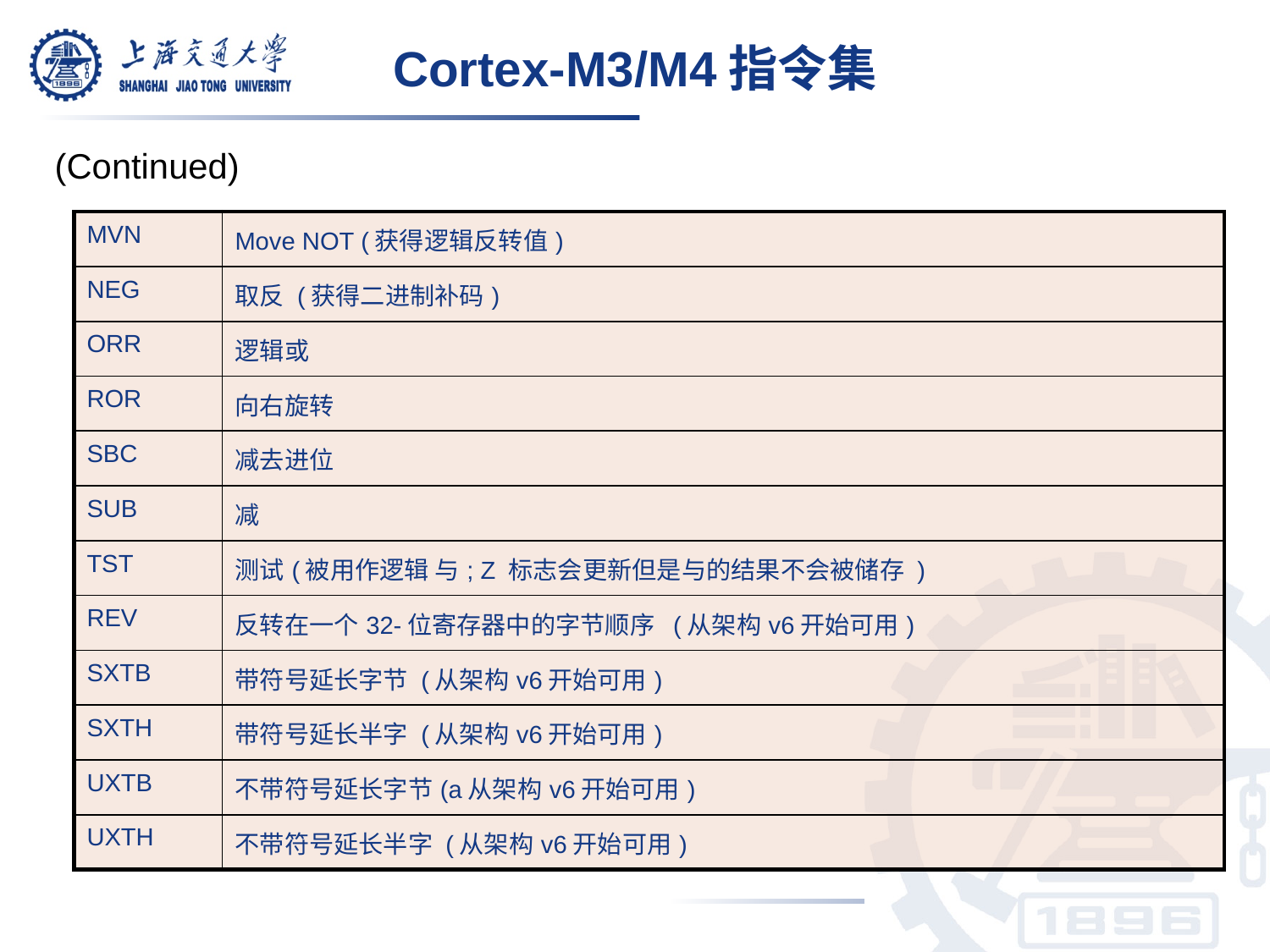

Cortex-M3/M4指令集
(Continued)
| MVN | Move NOT (获得逻辑反转值) |
| --- | --- |
| NEG | 取反 (获得二进制补码) |
| ORR | 逻辑或 |
| ROR | 向右旋转 |
| SBC | 减去进位 |
| SUB | 减 |
| TST | 测试(被用作逻辑 与; Z 标志会更新但是与的结果不会被储存 ) |
| REV | 反转在一个32-位寄存器中的字节顺序 (从架构v6开始可用) |
| SXTB | 带符号延长字节 (从架构v6开始可用) |
| SXTH | 带符号延长半字 (从架构v6开始可用) |
| UXTB | 不带符号延长字节(a从架构v6开始可用) |
| UXTH | 不带符号延长半字 (从架构v6开始可用) |